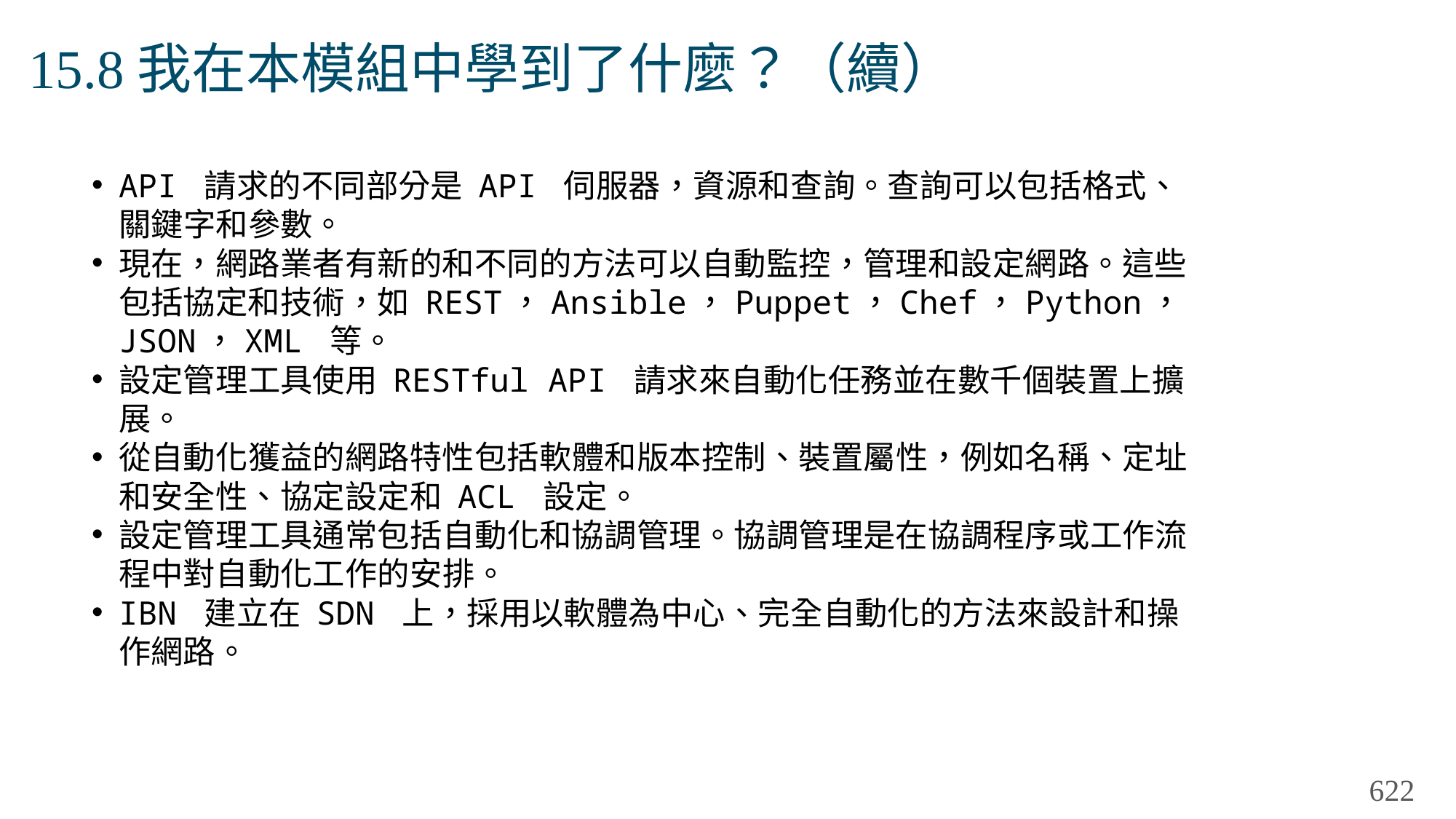

# 15.8我在本模組中學到了什麼？（續）
API 請求的不同部分是 API 伺服器，資源和查詢。查詢可以包括格式、關鍵字和參數。
現在，網路業者有新的和不同的方法可以自動監控，管理和設定網路。這些包括協定和技術，如 REST，Ansible，Puppet，Chef，Python，JSON，XML 等。
設定管理工具使用 RESTful API 請求來自動化任務並在數千個裝置上擴展。
從自動化獲益的網路特性包括軟體和版本控制、裝置屬性，例如名稱、定址和安全性、協定設定和 ACL 設定。
設定管理工具通常包括自動化和協調管理。協調管理是在協調程序或工作流程中對自動化工作的安排。
IBN 建立在 SDN 上，採用以軟體為中心、完全自動化的方法來設計和操作網路。
622